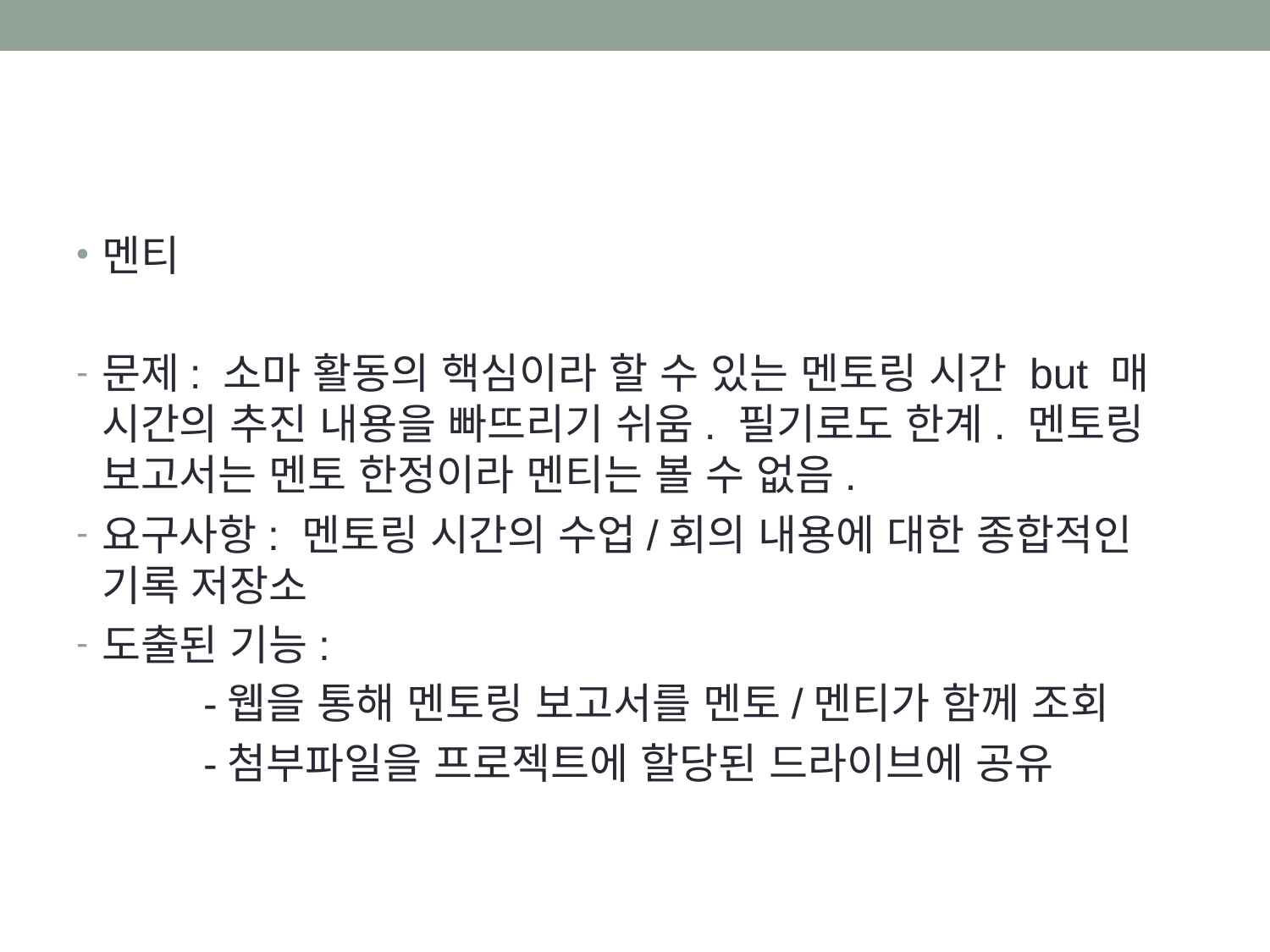

#
멘티

문제: 소마 활동의 핵심이라 할 수 있는 멘토링 시간 but 매 시간의 추진 내용을 빠뜨리기 쉬움. 필기로도 한계. 멘토링 보고서는 멘토 한정이라 멘티는 볼 수 없음.
요구사항: 멘토링 시간의 수업/회의 내용에 대한 종합적인 기록 저장소
도출된 기능:
	-웹을 통해 멘토링 보고서를 멘토/멘티가 함께 조회
	-첨부파일을 프로젝트에 할당된 드라이브에 공유